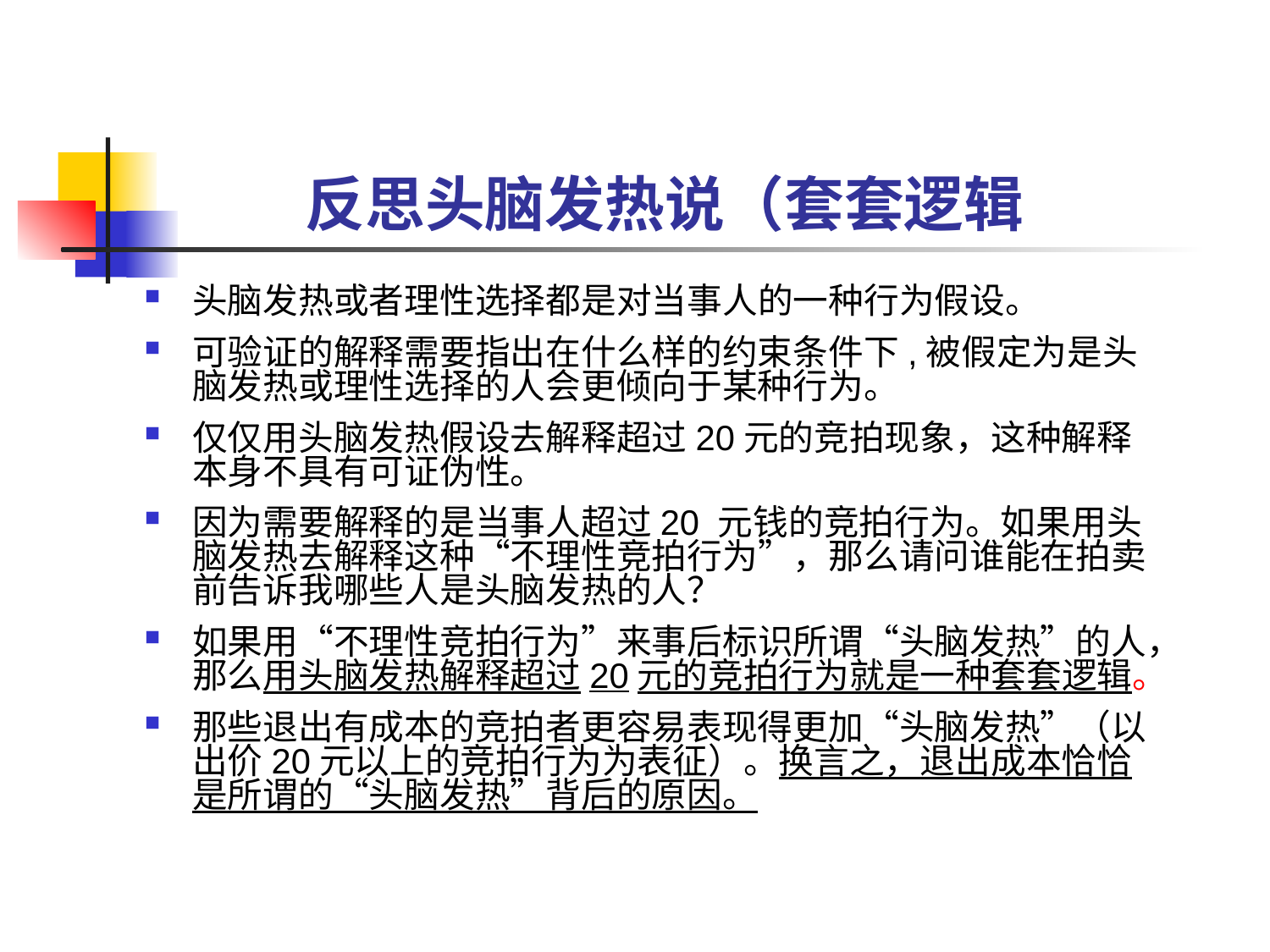

# 反思头脑发热说（套套逻辑
头脑发热或者理性选择都是对当事人的一种行为假设。
可验证的解释需要指出在什么样的约束条件下,被假定为是头脑发热或理性选择的人会更倾向于某种行为。
仅仅用头脑发热假设去解释超过20元的竞拍现象，这种解释本身不具有可证伪性。
因为需要解释的是当事人超过20 元钱的竞拍行为。如果用头脑发热去解释这种“不理性竞拍行为”，那么请问谁能在拍卖前告诉我哪些人是头脑发热的人？
如果用“不理性竞拍行为”来事后标识所谓“头脑发热”的人，那么用头脑发热解释超过20元的竞拍行为就是一种套套逻辑。
那些退出有成本的竞拍者更容易表现得更加“头脑发热”（以出价20元以上的竞拍行为为表征）。换言之，退出成本恰恰是所谓的“头脑发热”背后的原因。